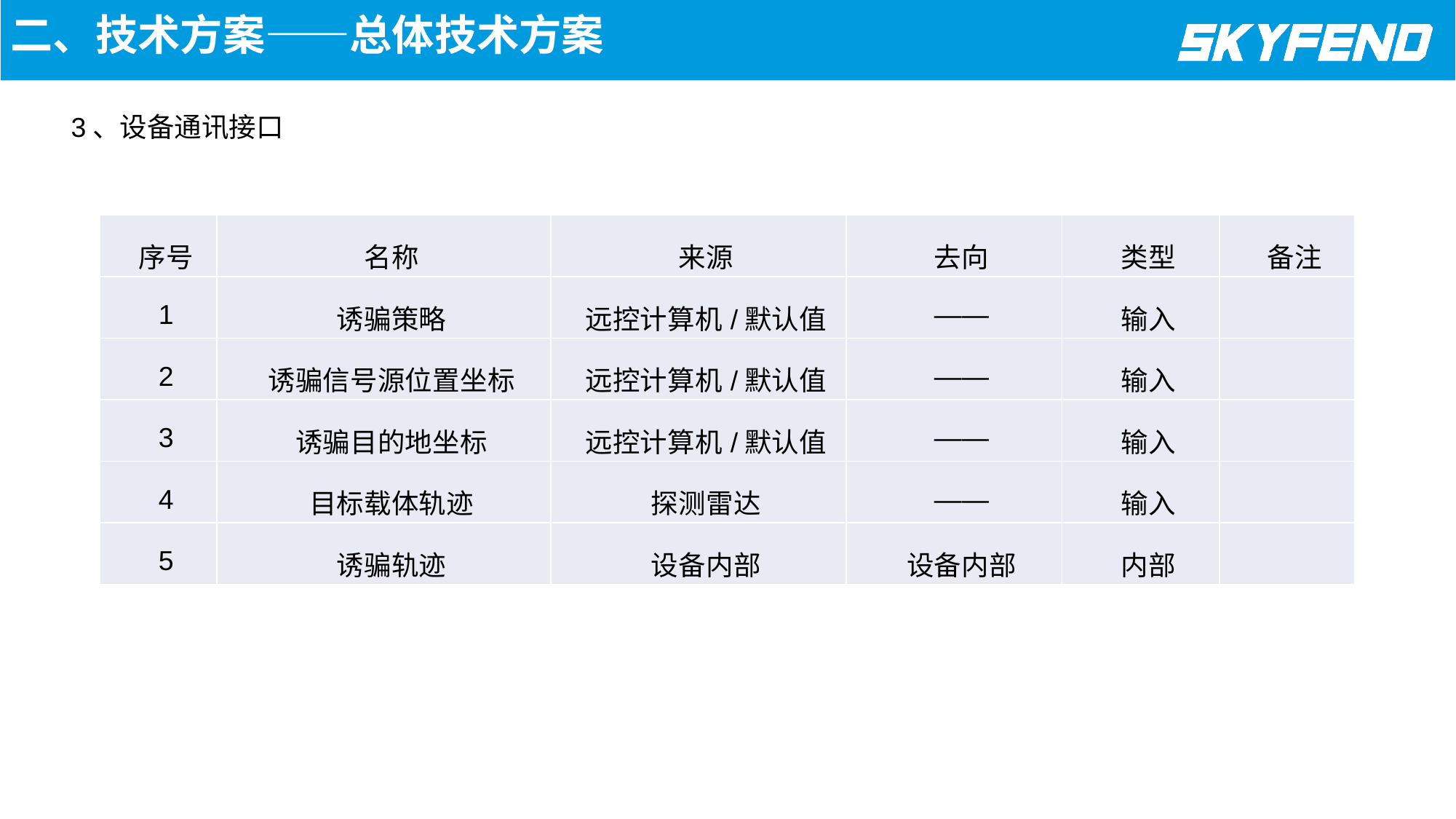

二、技术方案——总体技术方案
3、设备通讯接口
| 序号 | 名称 | 来源 | 去向 | 类型 | 备注 |
| --- | --- | --- | --- | --- | --- |
| 1 | 诱骗策略 | 远控计算机/默认值 | —— | 输入 |  |
| 2 | 诱骗信号源位置坐标 | 远控计算机/默认值 | —— | 输入 |  |
| 3 | 诱骗目的地坐标 | 远控计算机/默认值 | —— | 输入 |  |
| 4 | 目标载体轨迹 | 探测雷达 | —— | 输入 |  |
| 5 | 诱骗轨迹 | 设备内部 | 设备内部 | 内部 |  |